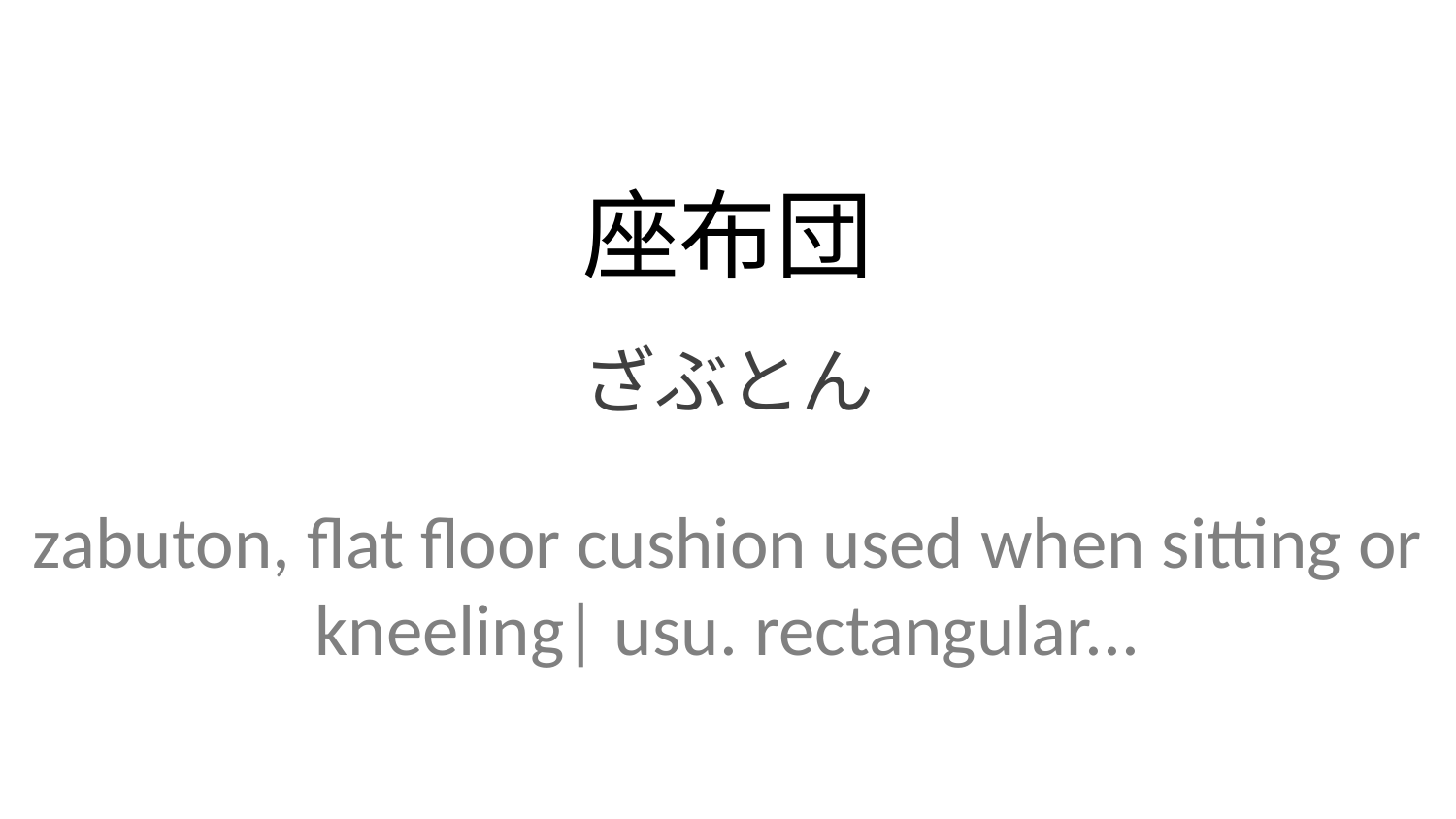

座布団

ざぶとん
zabuton, flat floor cushion used when sitting or kneeling| usu. rectangular...